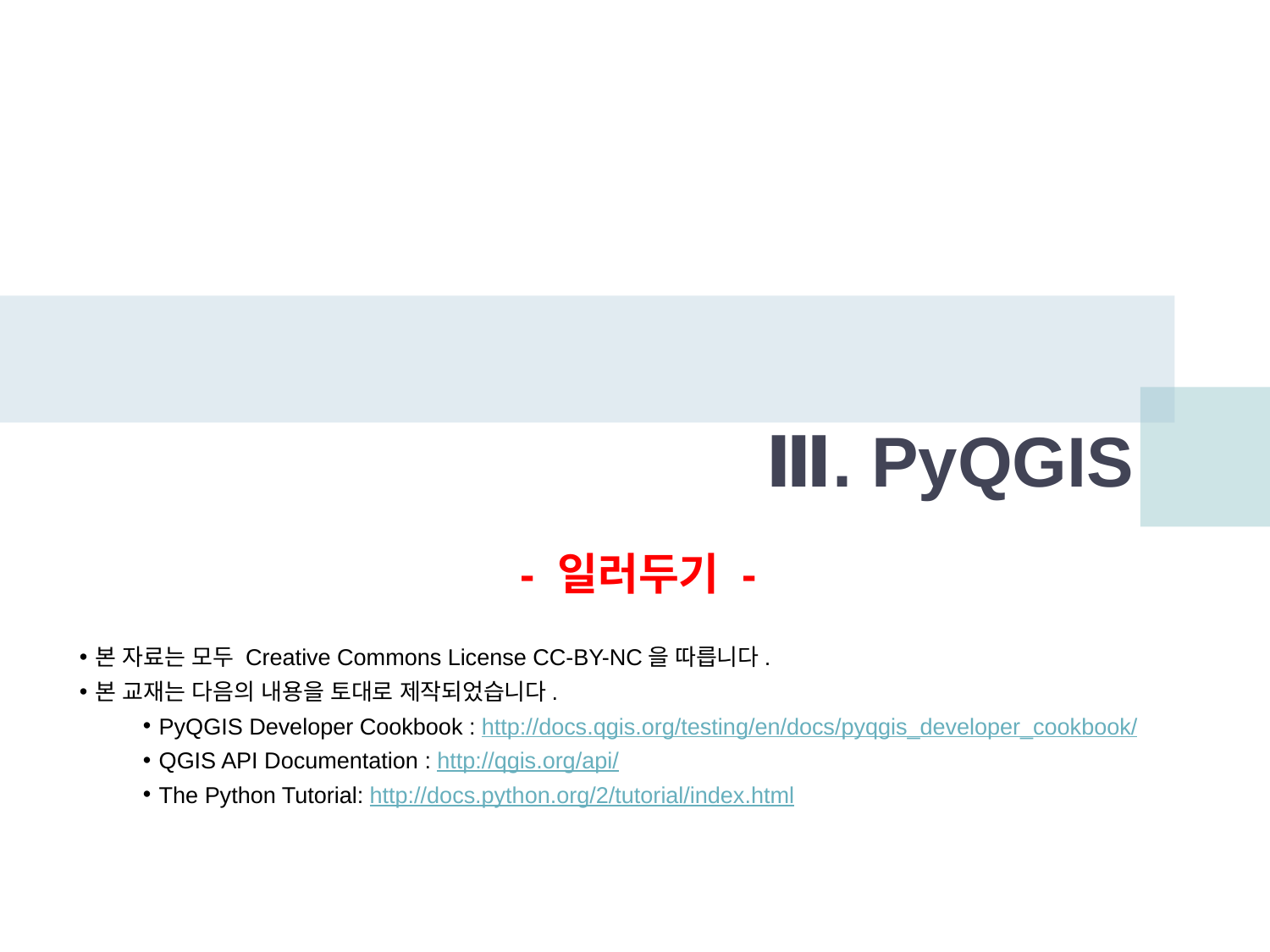

# Ⅲ. PyQGIS
- 일러두기 -

본 자료는 모두 Creative Commons License CC-BY-NC을 따릅니다.
본 교재는 다음의 내용을 토대로 제작되었습니다.
PyQGIS Developer Cookbook : http://docs.qgis.org/testing/en/docs/pyqgis_developer_cookbook/
QGIS API Documentation : http://qgis.org/api/
The Python Tutorial: http://docs.python.org/2/tutorial/index.html